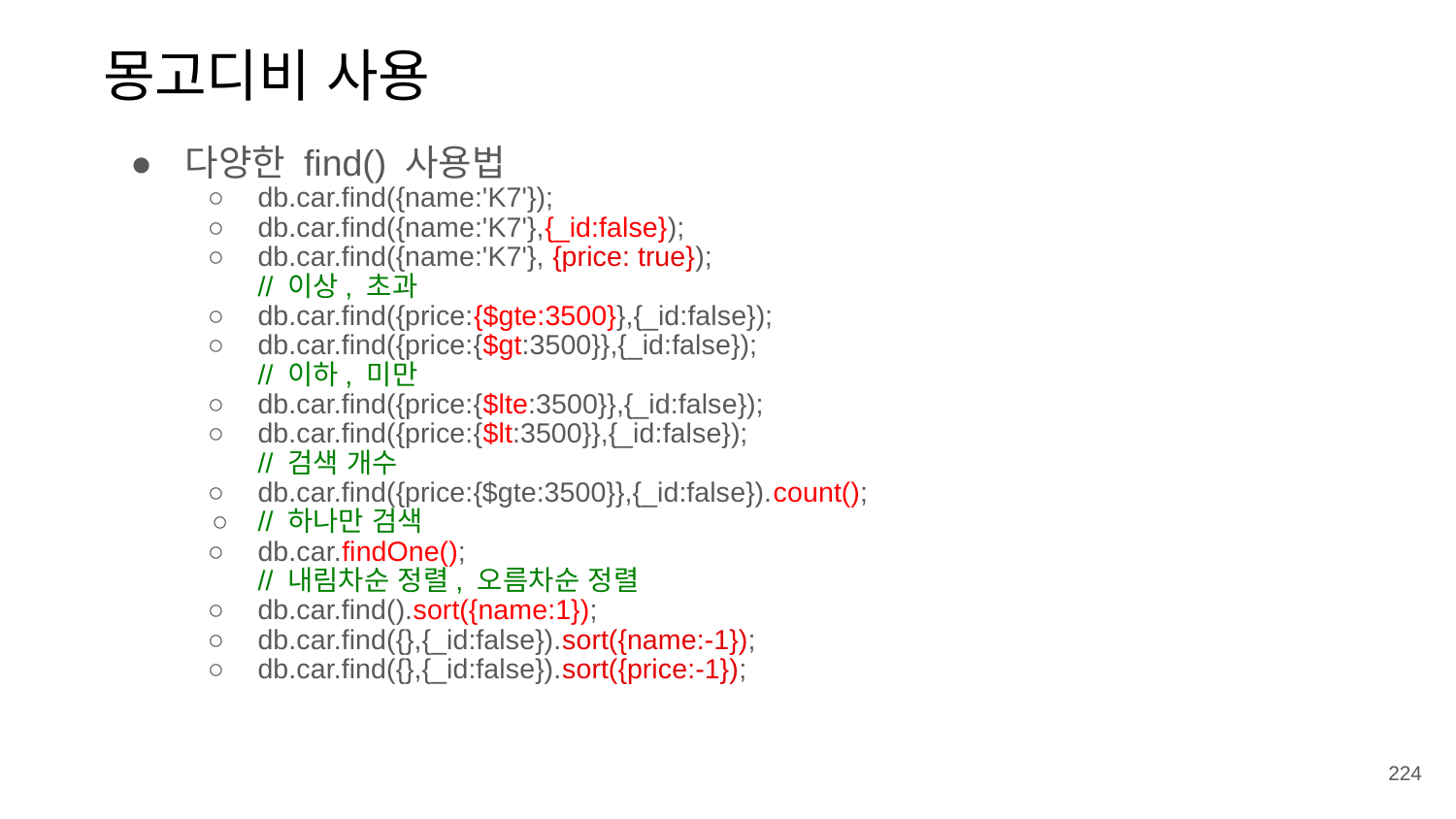

몽고디비 사용
다양한 find() 사용법
db.car.find({name:'K7'});
db.car.find({name:'K7'},{_id:false});
db.car.find({name:'K7'}, {price: true});
// 이상, 초과
db.car.find({price:{$gte:3500}},{_id:false});
db.car.find({price:{$gt:3500}},{_id:false});
// 이하, 미만
db.car.find({price:{$lte:3500}},{_id:false});
db.car.find({price:{$lt:3500}},{_id:false});
// 검색 개수
db.car.find({price:{$gte:3500}},{_id:false}).count();
// 하나만 검색
db.car.findOne();
// 내림차순 정렬, 오름차순 정렬
db.car.find().sort({name:1});
db.car.find({},{_id:false}).sort({name:-1});
db.car.find({},{_id:false}).sort({price:-1});
224